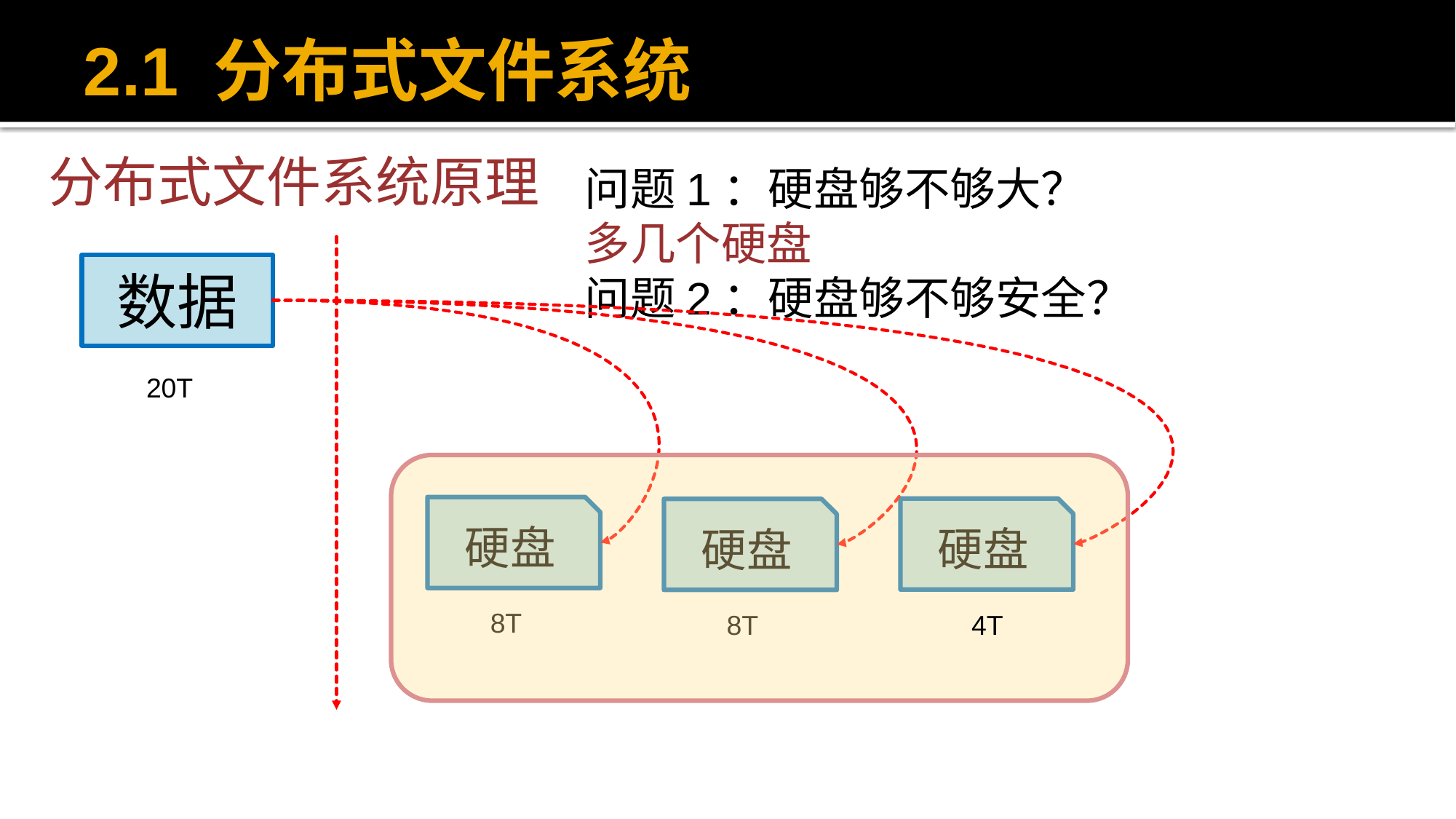

# 2.1 分布式文件系统
分布式文件系统原理
问题1：硬盘够不够大？
多几个硬盘
问题2：硬盘够不够安全？
数据
20T

硬盘
硬盘
硬盘
8T
8T
4T
8T